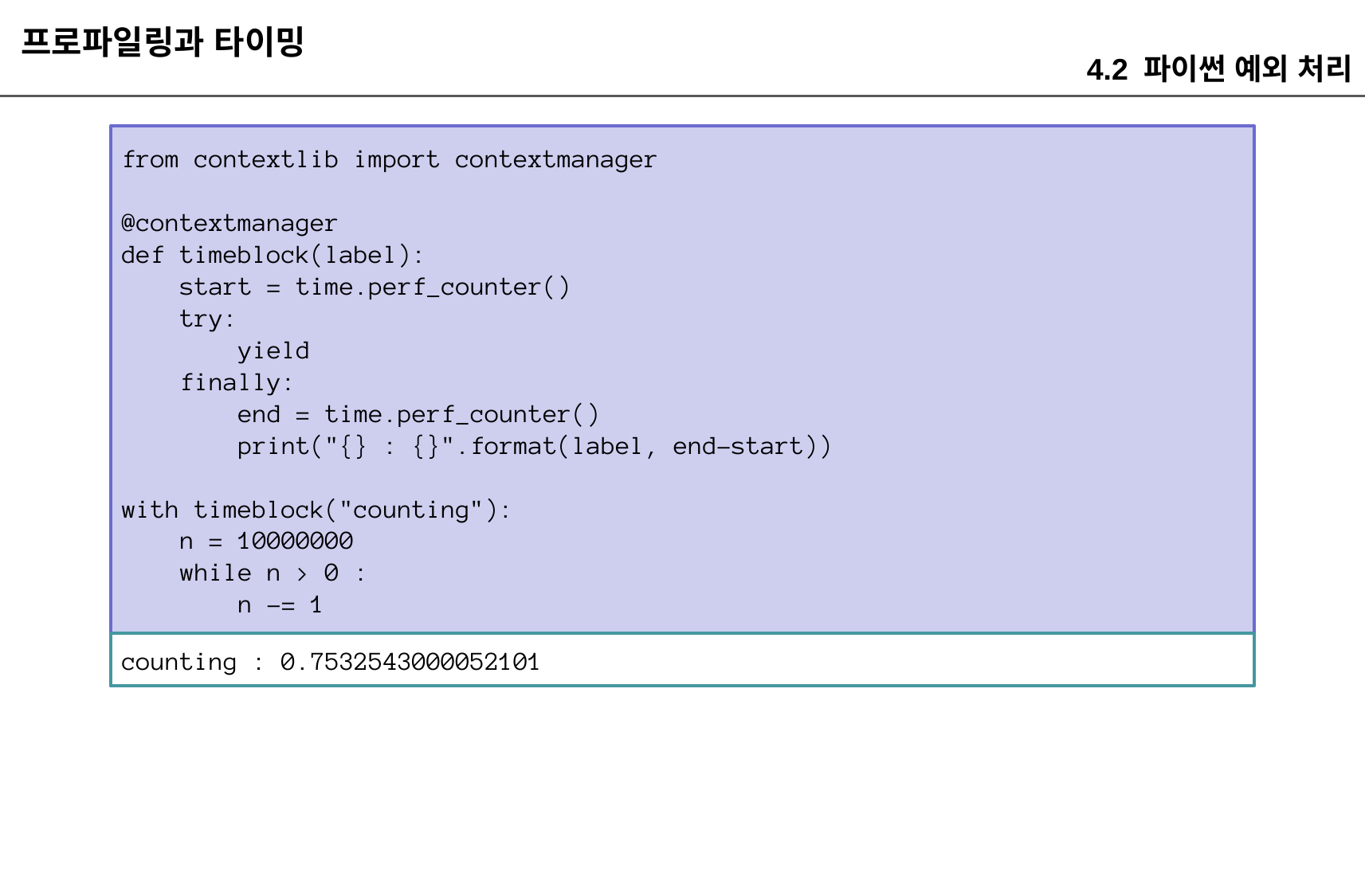

프로파일링과 타이밍
4.2 파이썬 예외 처리
from contextlib import contextmanager

@contextmanager
def timeblock(label):
    start = time.perf_counter()
    try:
        yield
    finally:
        end = time.perf_counter()
        print("{} : {}".format(label, end-start))

with timeblock("counting"):
    n = 10000000
    while n > 0 :
        n -= 1
counting : 0.7532543000052101